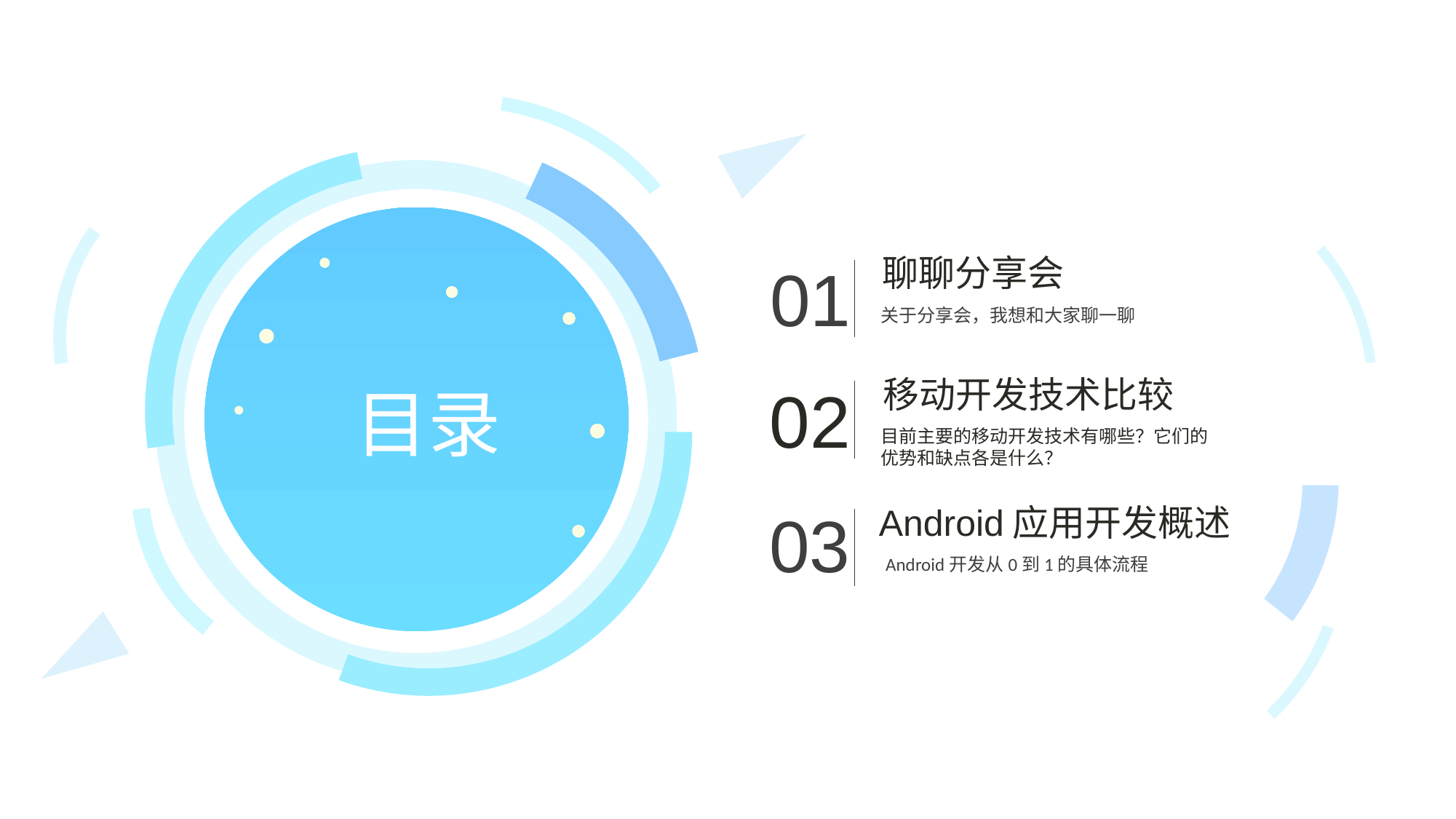

聊聊分享会
01
关于分享会，我想和大家聊一聊
移动开发技术比较
02
目前主要的移动开发技术有哪些？它们的优势和缺点各是什么？
Android应用开发概述
03
Android开发从0到1的具体流程

目录
产品图
产品图